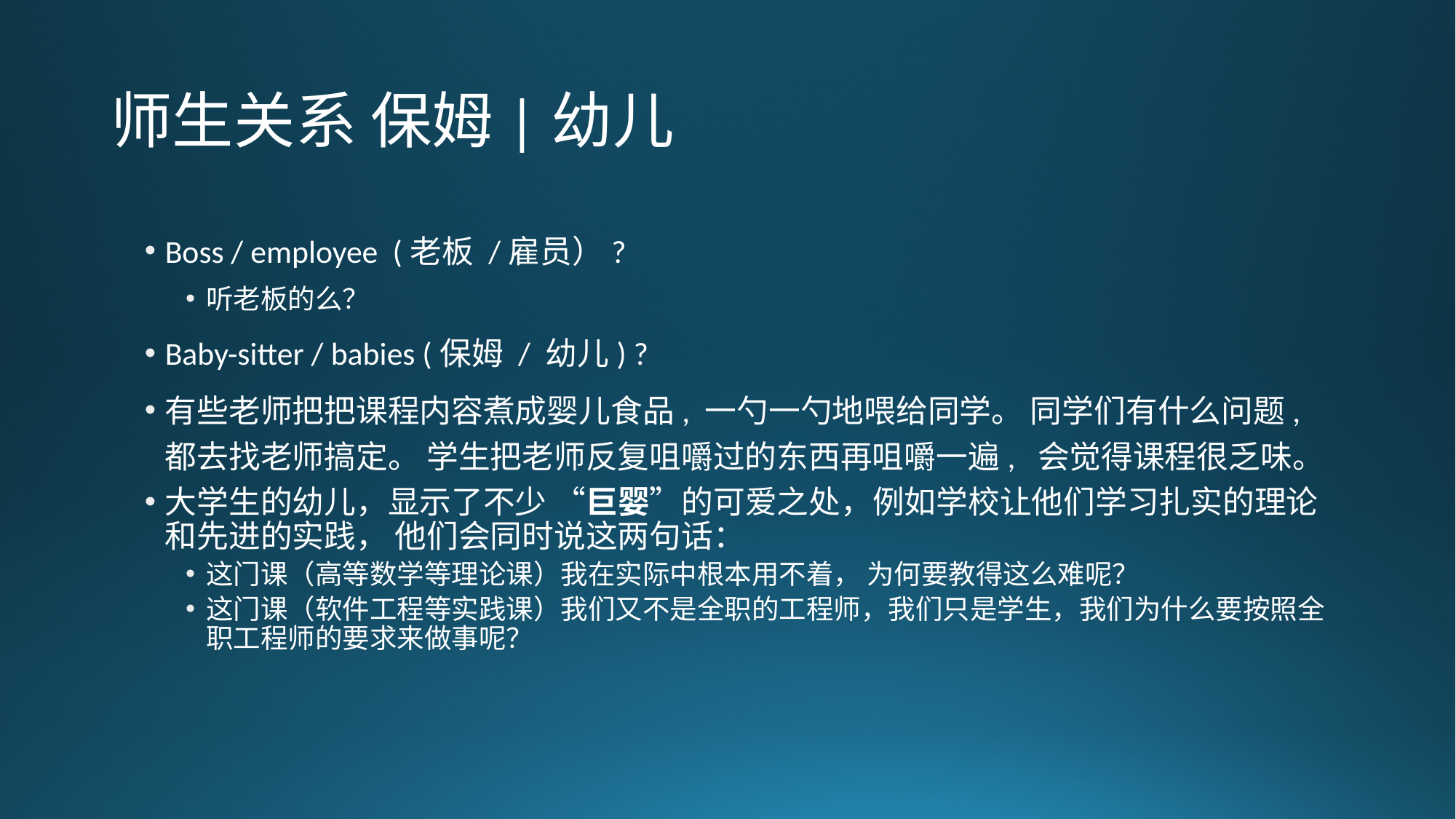

# 师生关系 保姆|幼儿
Boss / employee  (老板 /雇员）?
听老板的么？
Baby-sitter / babies (保姆 / 幼儿) ?
有些老师把把课程内容煮成婴儿食品, 一勺一勺地喂给同学。 同学们有什么问题, 都去找老师搞定。 学生把老师反复咀嚼过的东西再咀嚼一遍,  会觉得课程很乏味。
大学生的幼儿，显示了不少 “巨婴”的可爱之处，例如学校让他们学习扎实的理论和先进的实践， 他们会同时说这两句话：
这门课（高等数学等理论课）我在实际中根本用不着， 为何要教得这么难呢？
这门课（软件工程等实践课）我们又不是全职的工程师，我们只是学生，我们为什么要按照全职工程师的要求来做事呢？